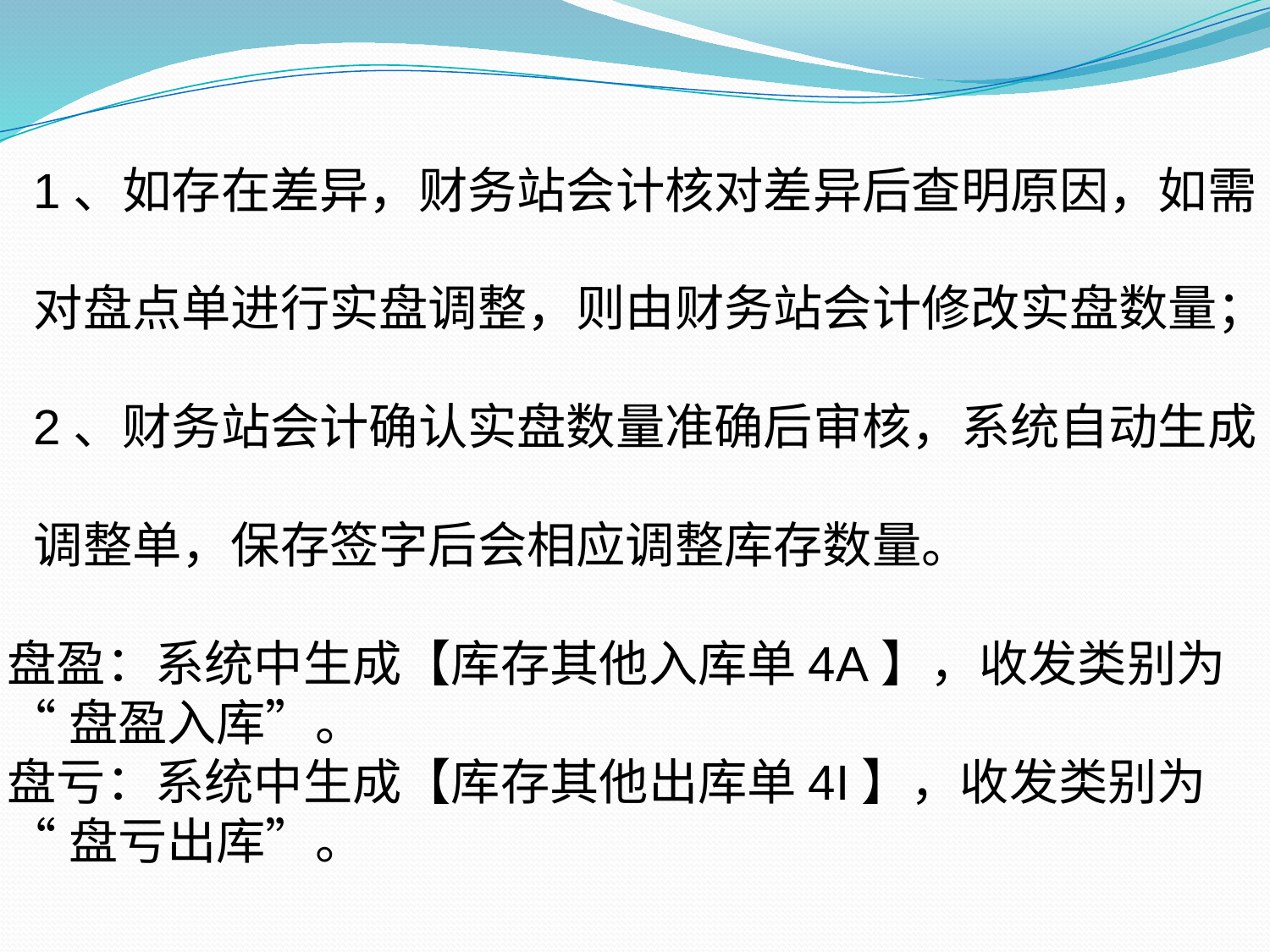

1、如存在差异，财务站会计核对差异后查明原因，如需

对盘点单进行实盘调整，则由财务站会计修改实盘数量；

2、财务站会计确认实盘数量准确后审核，系统自动生成

调整单，保存签字后会相应调整库存数量。

盘盈：系统中生成【库存其他入库单4A】，收发类别为
“盘盈入库”。
盘亏：系统中生成【库存其他出库单4I】，收发类别为
“盘亏出库”。